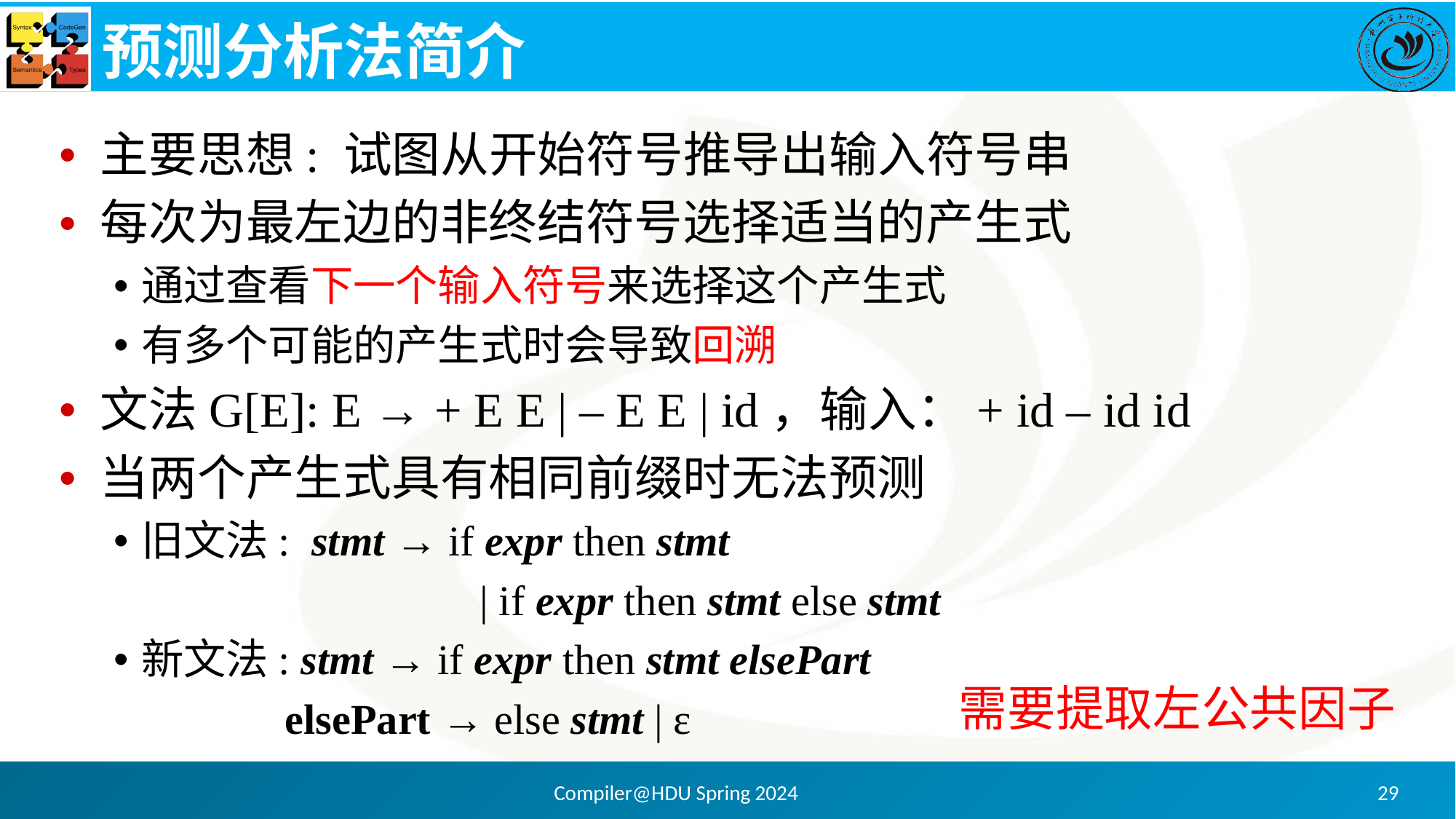

# 预测分析法简介
主要思想: 试图从开始符号推导出输入符号串
每次为最左边的非终结符号选择适当的产生式
通过查看下一个输入符号来选择这个产生式
有多个可能的产生式时会导致回溯
文法G[E]: E → + E E | – E E | id，输入：+ id – id id
当两个产生式具有相同前缀时无法预测
旧文法:  stmt → if expr then stmt
		              | if expr then stmt else stmt
新文法: stmt → if expr then stmt elsePart
          	  elsePart → else stmt | ε
需要提取左公共因子
Compiler@HDU Spring 2024
29